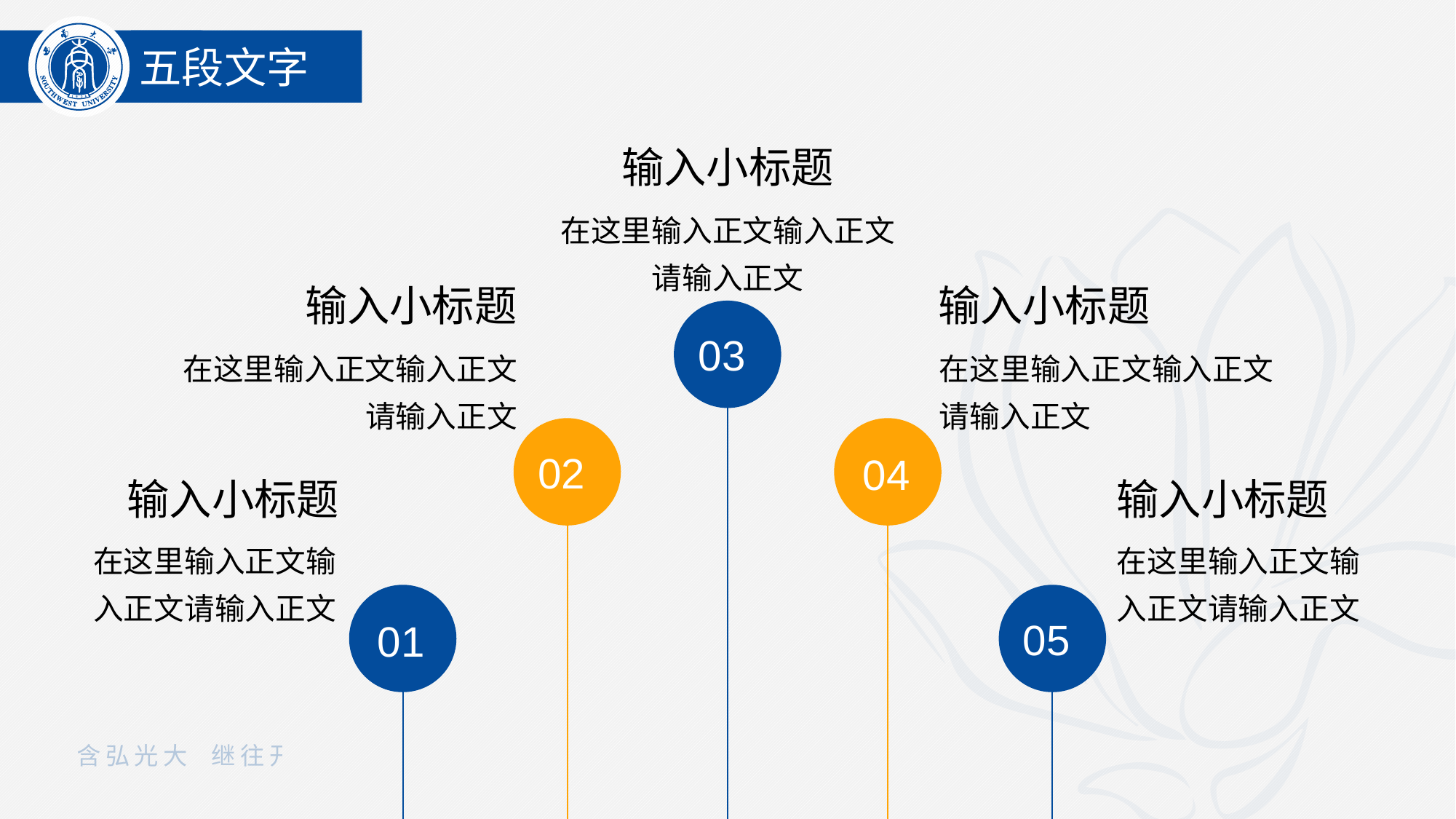

五段文字
输入小标题
在这里输入正文输入正文
请输入正文
输入小标题
输入小标题

03
在这里输入正文输入正文
请输入正文
在这里输入正文输入正文
请输入正文

02

04
输入小标题
输入小标题
在这里输入正文输
入正文请输入正文
在这里输入正文输
入正文请输入正文

01

05